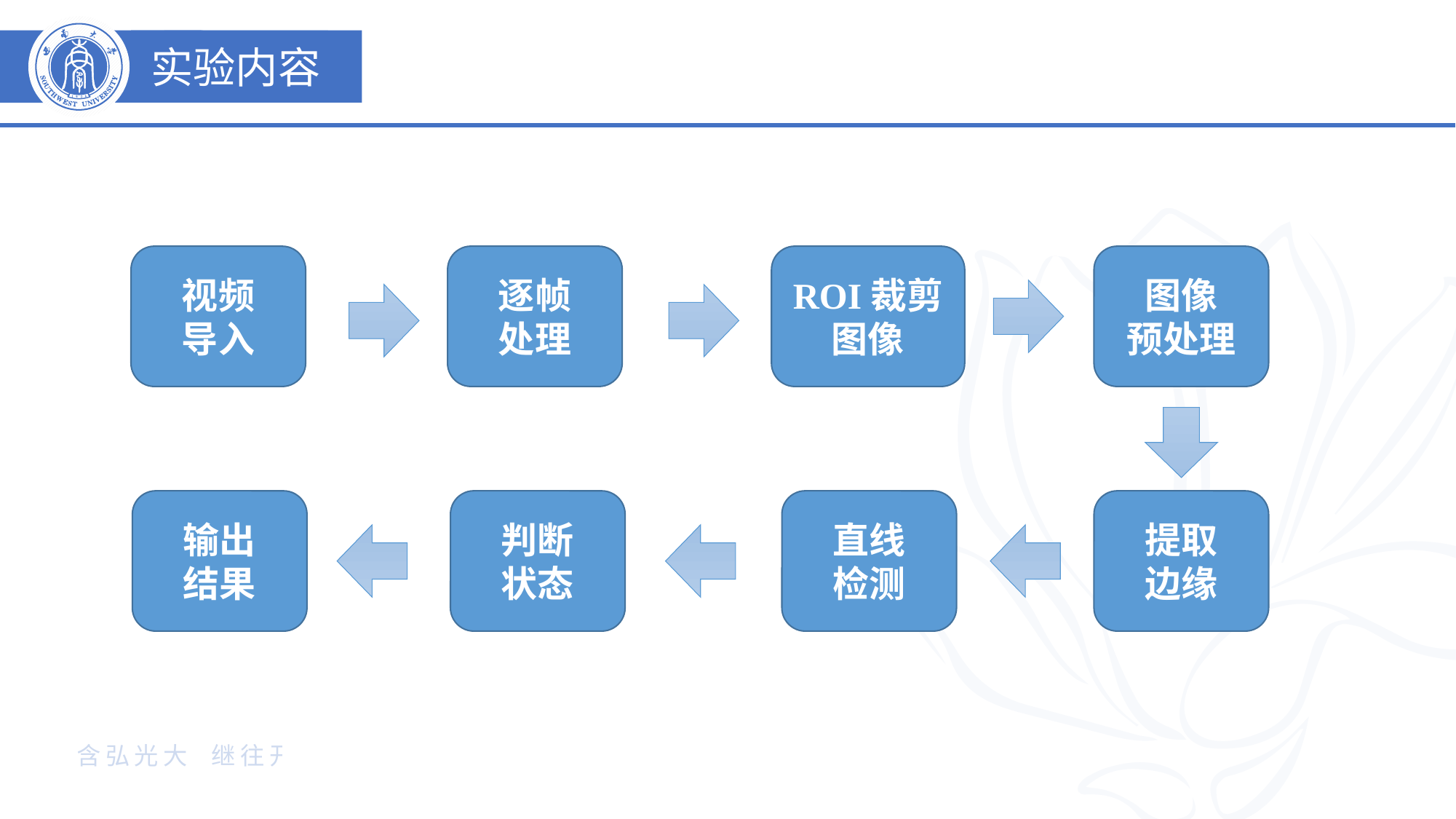

实验过程
实验内容
图像
预处理
视频
导入
逐帧
处理
ROI裁剪图像

提取
边缘
输出
结果
判断
状态
直线
检测